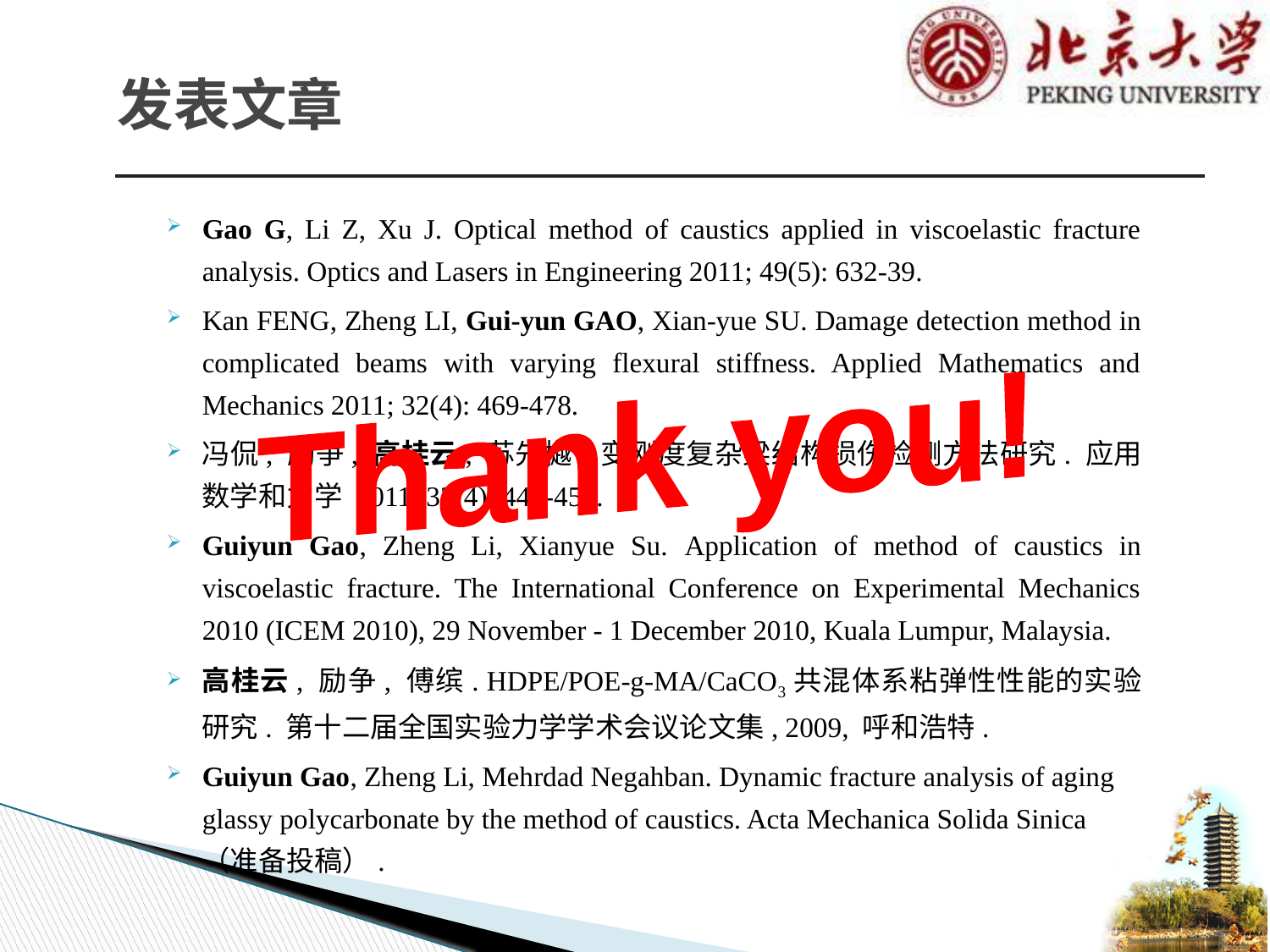

# 发表文章
Gao G, Li Z, Xu J. Optical method of caustics applied in viscoelastic fracture analysis. Optics and Lasers in Engineering 2011; 49(5): 632-39.
Kan FENG, Zheng LI, Gui-yun GAO, Xian-yue SU. Damage detection method in complicated beams with varying flexural stiffness. Applied Mathematics and Mechanics 2011; 32(4): 469-478.
冯侃, 励争, 高桂云, 苏先樾. 变刚度复杂梁结构损伤检测方法研究. 应用数学和力学 2011; 32(4): 445-454.
Guiyun Gao, Zheng Li, Xianyue Su. Application of method of caustics in viscoelastic fracture. The International Conference on Experimental Mechanics 2010 (ICEM 2010), 29 November - 1 December 2010, Kuala Lumpur, Malaysia.
高桂云, 励争, 傅缤. HDPE/POE-g-MA/CaCO3共混体系粘弹性性能的实验研究. 第十二届全国实验力学学术会议论文集, 2009, 呼和浩特.
Guiyun Gao, Zheng Li, Mehrdad Negahban. Dynamic fracture analysis of aging glassy polycarbonate by the method of caustics. Acta Mechanica Solida Sinica（准备投稿）.
Thank you!